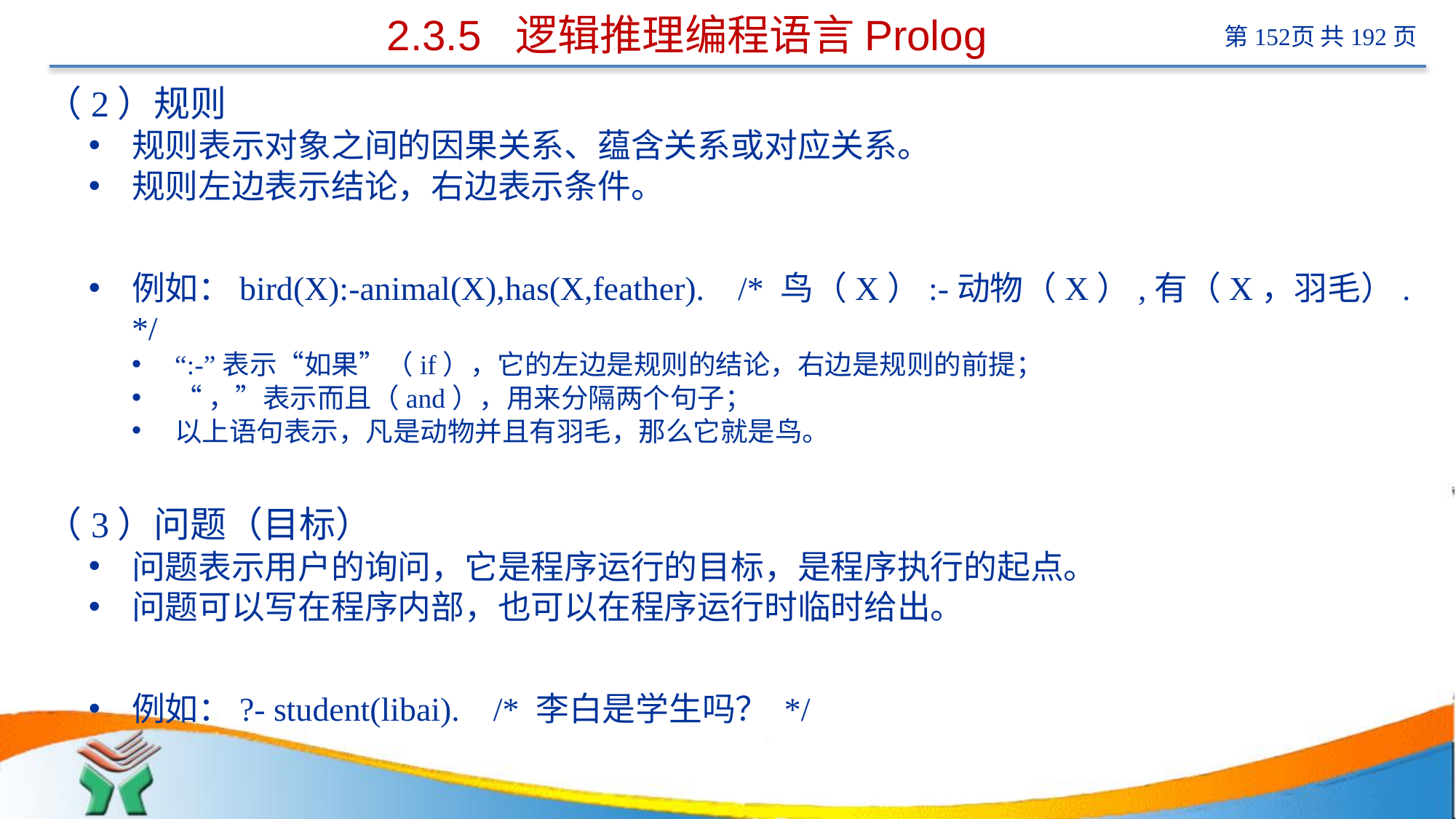

# 2.3.5  逻辑推理编程语言Prolog
（2）规则
规则表示对象之间的因果关系、蕴含关系或对应关系。
规则左边表示结论，右边表示条件。

例如：bird(X):-animal(X),has(X,feather).    /* 鸟（X）:-动物（X）,有（X，羽毛）. */
“:-”表示“如果”（if），它的左边是规则的结论，右边是规则的前提；
“，”表示而且（and），用来分隔两个句子；
以上语句表示，凡是动物并且有羽毛，那么它就是鸟。

（3）问题（目标）
问题表示用户的询问，它是程序运行的目标，是程序执行的起点。
问题可以写在程序内部，也可以在程序运行时临时给出。

例如：?- student(libai).    /* 李白是学生吗？ */